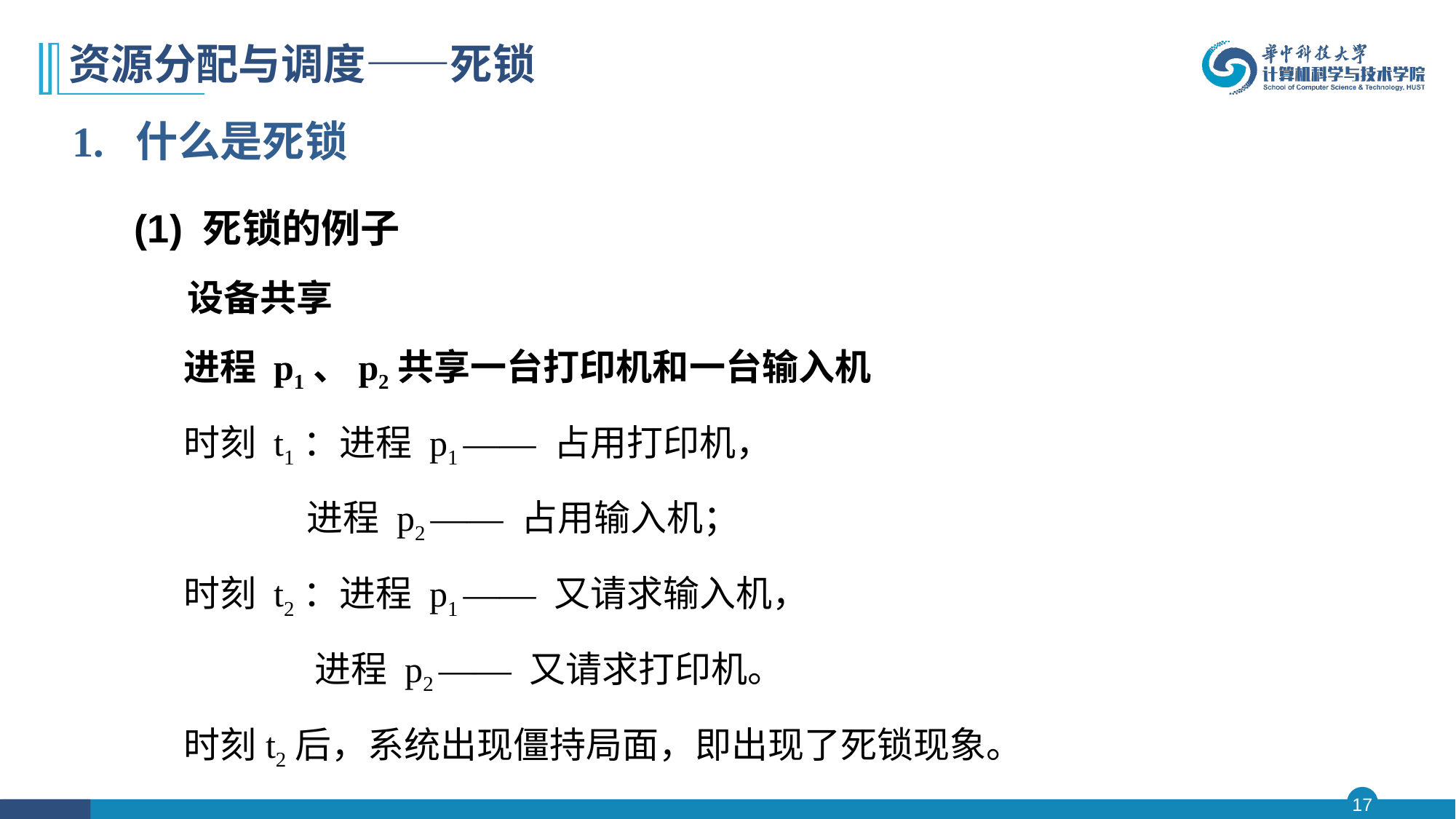

# 资源分配与调度——死锁
1.  什么是死锁
      (1) 死锁的例子
     设备共享
             进程 p1、p2共享一台打印机和一台输入机
             时刻 t1：进程 p1 —— 占用打印机，
                            进程 p2 —— 占用输入机；
             时刻 t2：进程 p1 —— 又请求输入机，
                             进程 p2 —— 又请求打印机。
             时刻t2后，系统出现僵持局面，即出现了死锁现象。